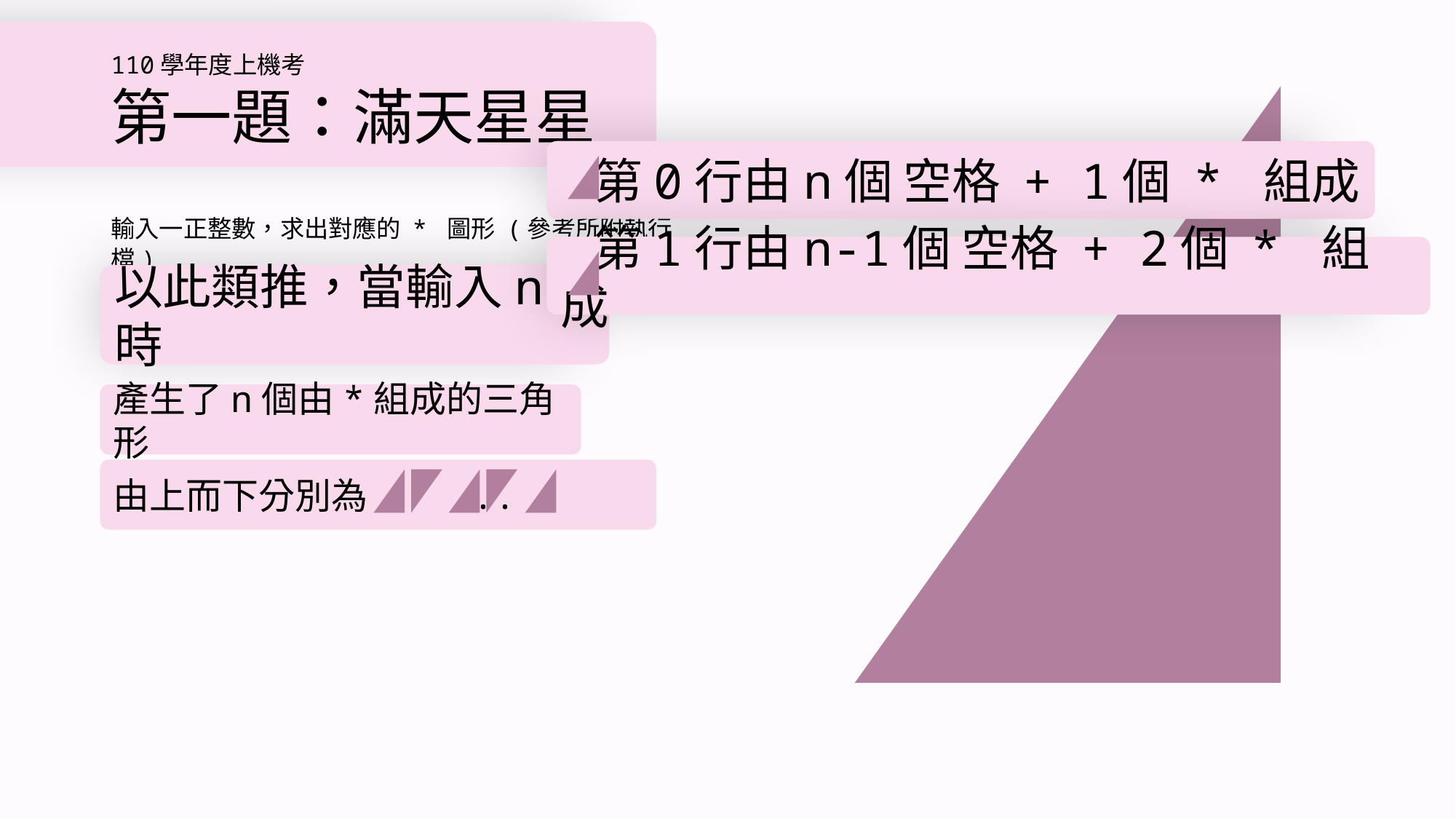

# 110學年度上機考 第一題：滿天星星

  第0行由n個 空格 + 1個 * 組成

輸入一正整數，求出對應的 * 圖形 (參考所附執行檔)

  第1行由n-1個 空格 + 2個 * 組成

以此類推，當輸入n時
產生了n個由*組成的三角形
由上而下分別為         ...